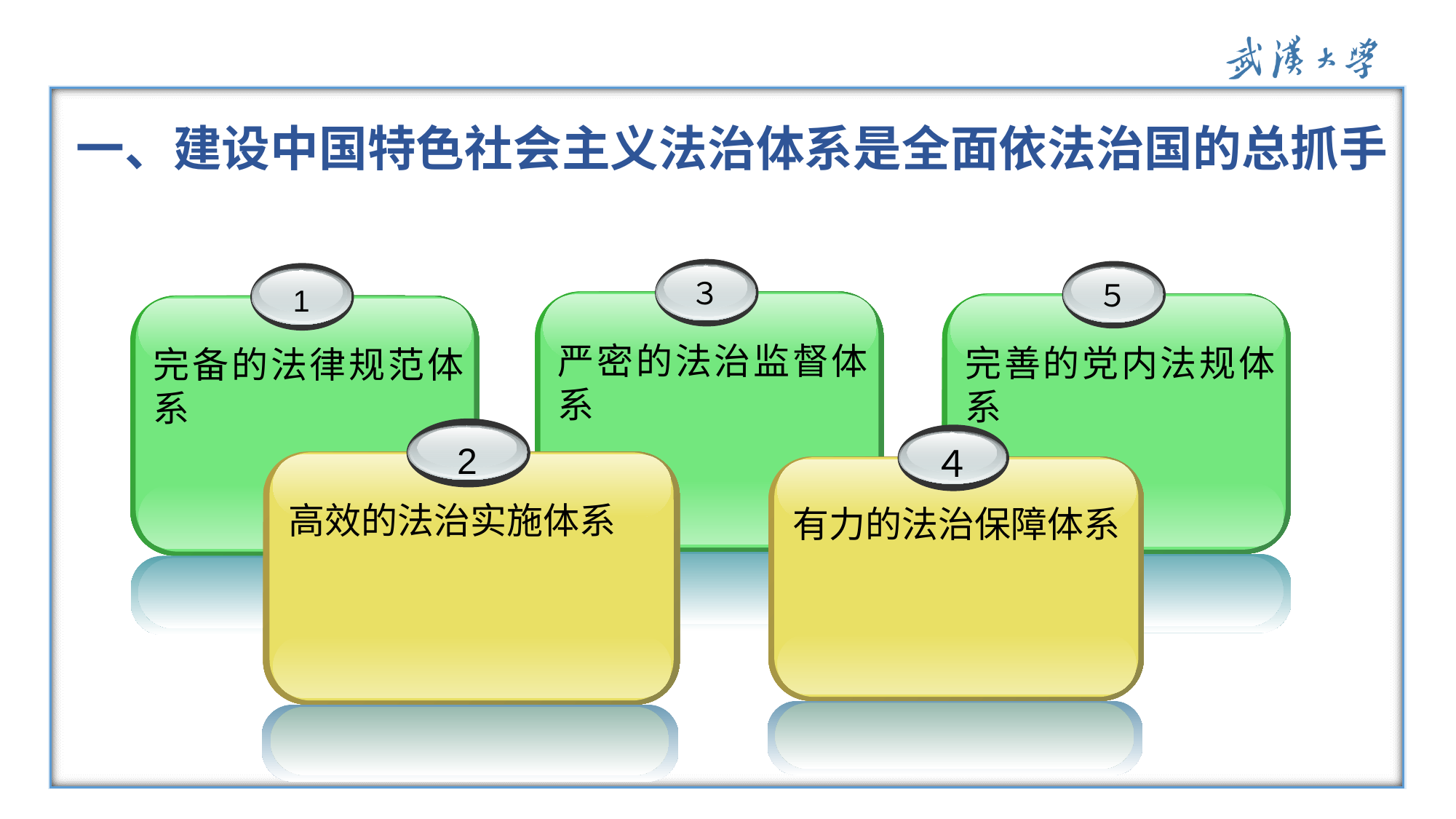

一、建设中国特色社会主义法治体系是全面依法治国的总抓手

３

严密的法治监督体系

５

完善的党内法规体系

1

完备的法律规范体系

2

高效的法治实施体系

４

有力的法治保障体系